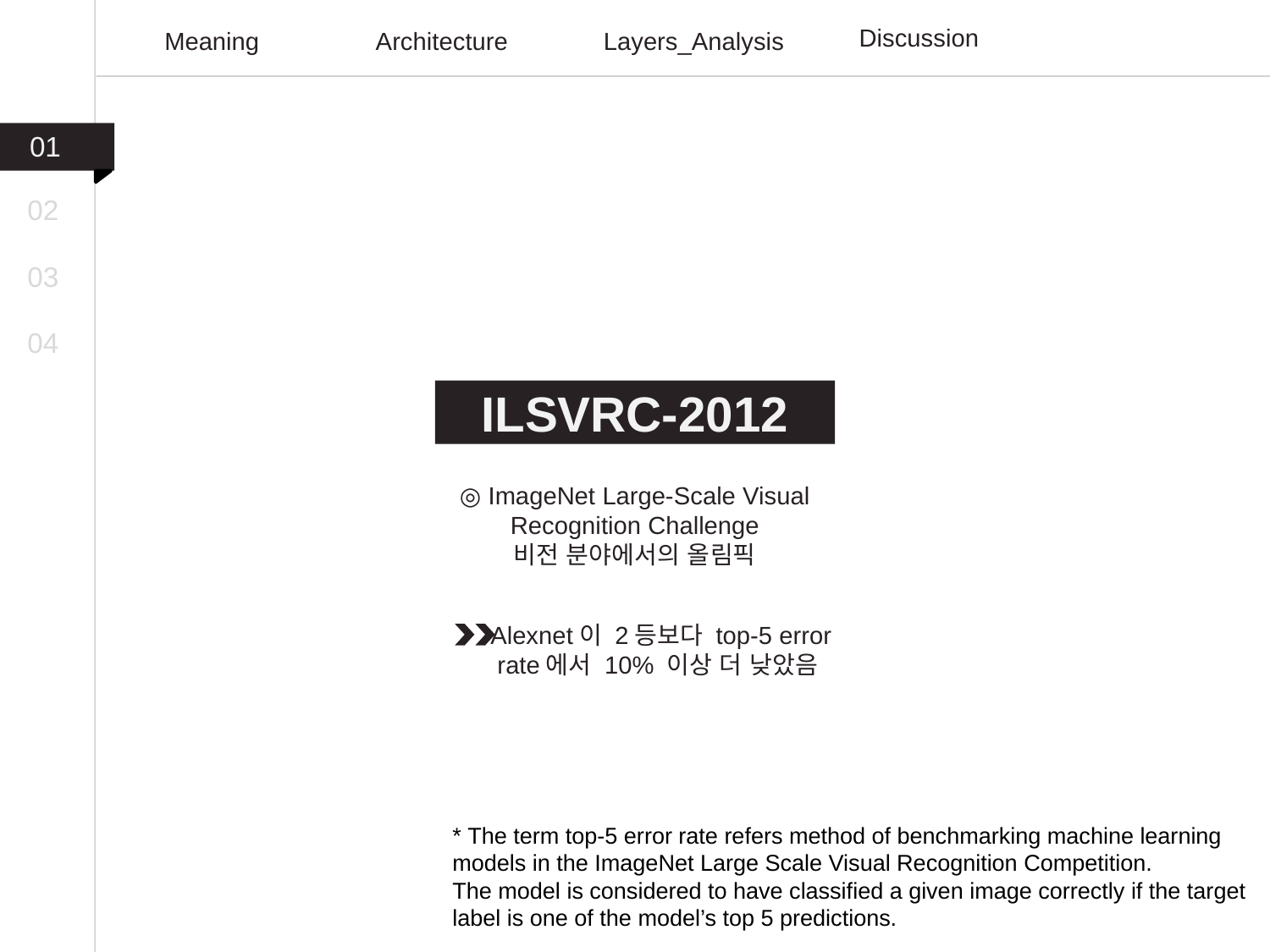

Discussion
Architecture
Layers_Analysis
Meaning
01

02
03
04
ILSVRC-2012

◎ ImageNet Large-Scale Visual Recognition Challenge
비전 분야에서의 올림픽
Alexnet이 2등보다 top-5 error rate에서 10% 이상 더 낮았음

* The term top-5 error rate refers method of benchmarking machine learning models in the ImageNet Large Scale Visual Recognition Competition.
The model is considered to have classified a given image correctly if the target label is one of the model’s top 5 predictions.